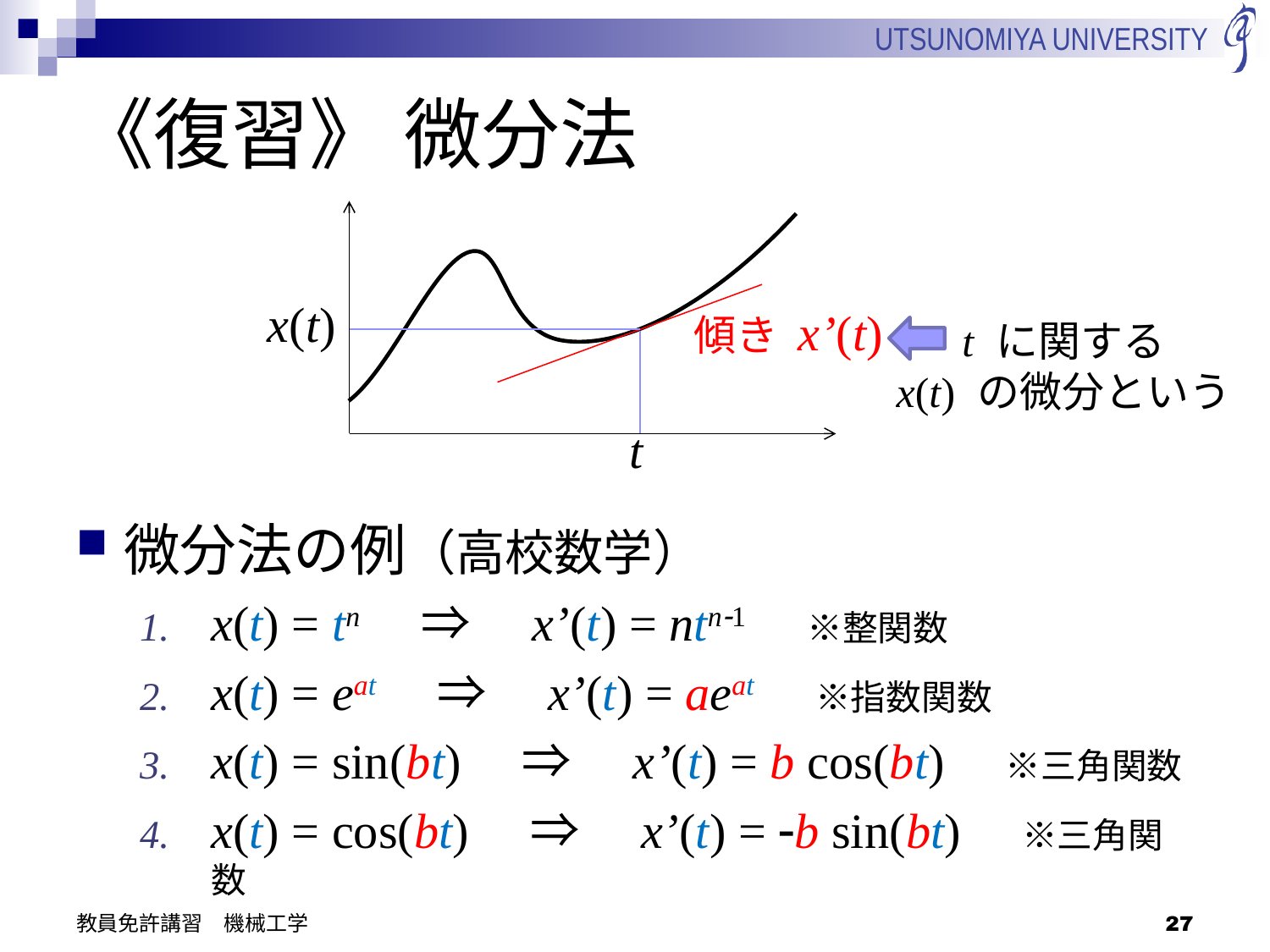

# 《復習》 微分法

x(t)
傾き x’(t)
t に関する
x(t) の微分という

t
微分法の例（高校数学）
x(t) = tn　⇒　x’(t) = ntn−1　※整関数
x(t) = eat　⇒　x’(t) = aeat　※指数関数
x(t) = sin(bt)　⇒　x’(t) = b cos(bt)　※三角関数
x(t) = cos(bt)　⇒　x’(t) = −b sin(bt)　※三角関数

教員免許講習　機械工学
27